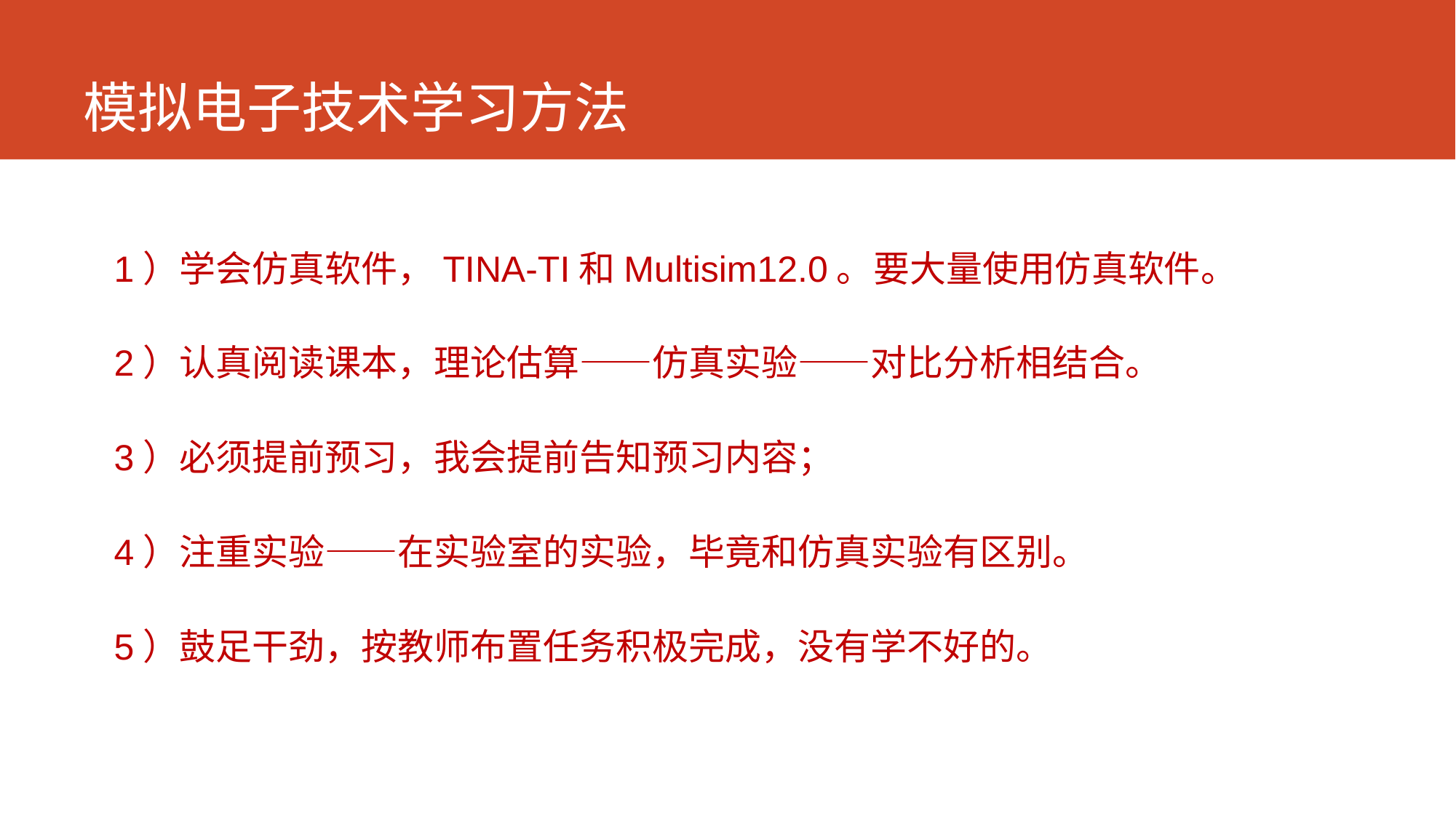

# 模拟电子技术学习方法
1）学会仿真软件，TINA-TI和Multisim12.0。要大量使用仿真软件。
2）认真阅读课本，理论估算——仿真实验——对比分析相结合。
3）必须提前预习，我会提前告知预习内容；
4）注重实验——在实验室的实验，毕竟和仿真实验有区别。
5）鼓足干劲，按教师布置任务积极完成，没有学不好的。